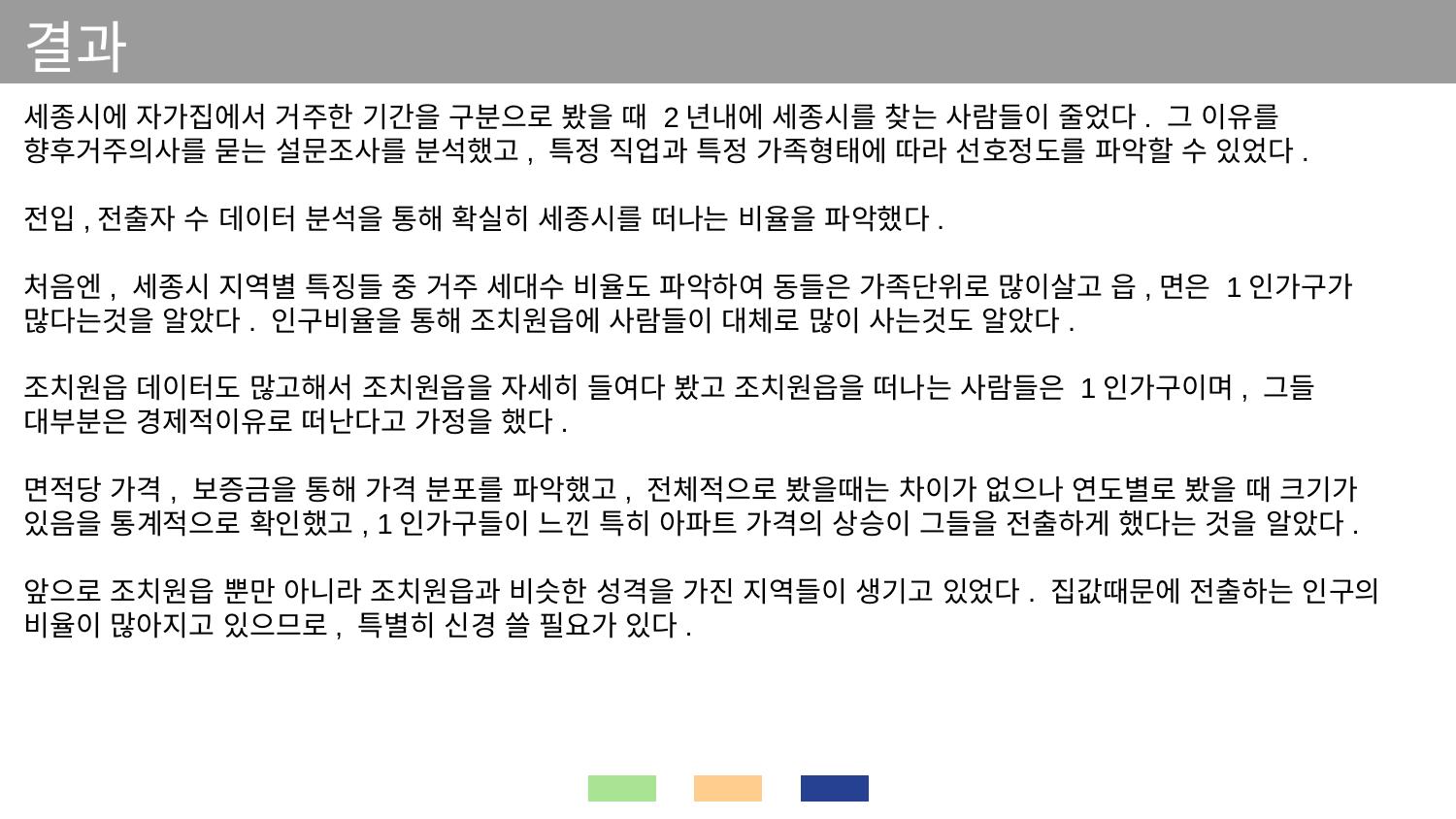

결과
세종시에 자가집에서 거주한 기간을 구분으로 봤을 때 2년내에 세종시를 찾는 사람들이 줄었다. 그 이유를 향후거주의사를 묻는 설문조사를 분석했고, 특정 직업과 특정 가족형태에 따라 선호정도를 파악할 수 있었다.

전입,전출자 수 데이터 분석을 통해 확실히 세종시를 떠나는 비율을 파악했다.

처음엔, 세종시 지역별 특징들 중 거주 세대수 비율도 파악하여 동들은 가족단위로 많이살고 읍,면은 1인가구가 많다는것을 알았다. 인구비율을 통해 조치원읍에 사람들이 대체로 많이 사는것도 알았다.

조치원읍 데이터도 많고해서 조치원읍을 자세히 들여다 봤고 조치원읍을 떠나는 사람들은 1인가구이며, 그들 대부분은 경제적이유로 떠난다고 가정을 했다.

면적당 가격, 보증금을 통해 가격 분포를 파악했고, 전체적으로 봤을때는 차이가 없으나 연도별로 봤을 때 크기가 있음을 통계적으로 확인했고, 1인가구들이 느낀 특히 아파트 가격의 상승이 그들을 전출하게 했다는 것을 알았다.

앞으로 조치원읍 뿐만 아니라 조치원읍과 비슷한 성격을 가진 지역들이 생기고 있었다. 집값때문에 전출하는 인구의 비율이 많아지고 있으므로, 특별히 신경 쓸 필요가 있다.